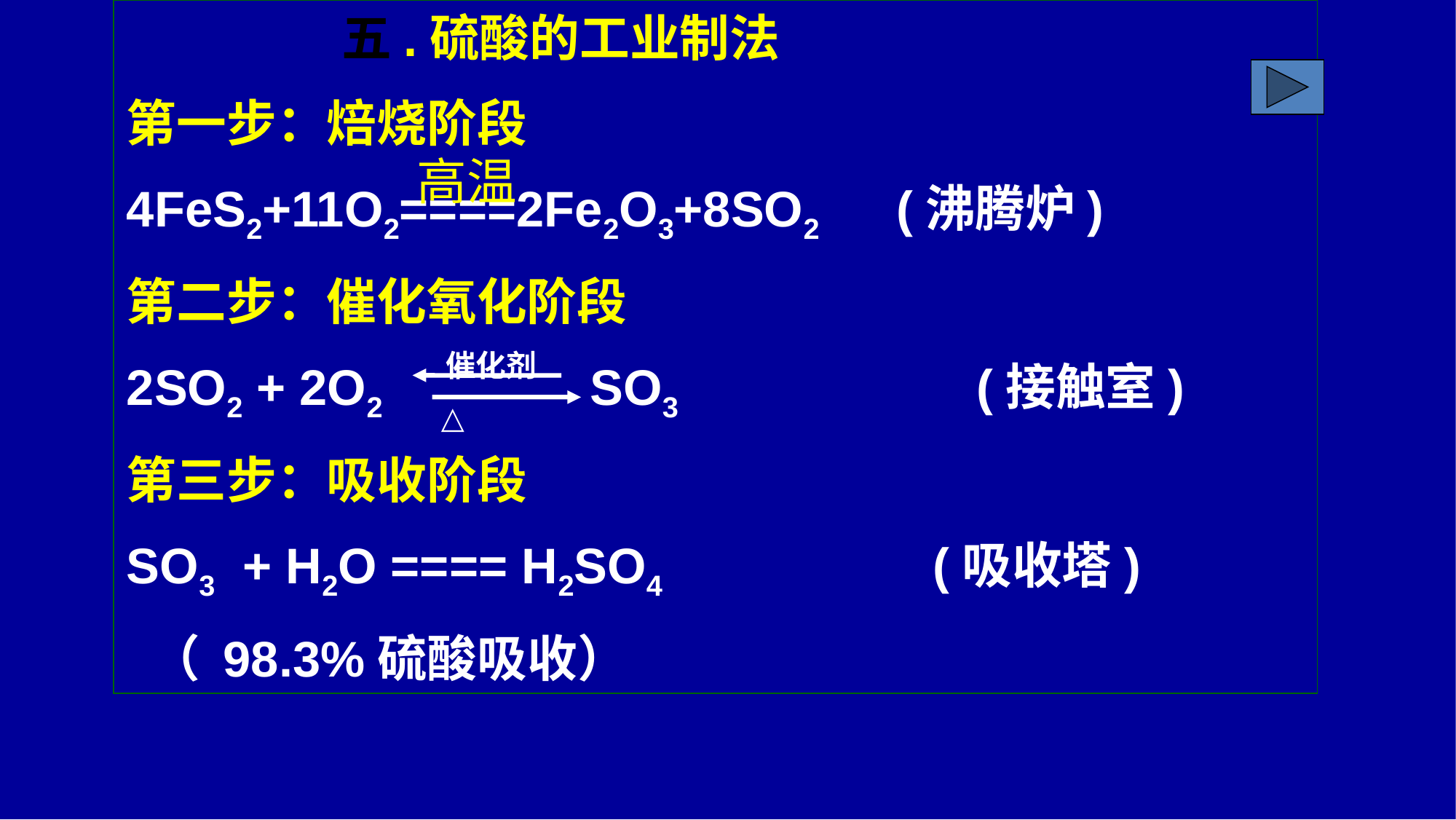

五.硫酸的工业制法
第一步：焙烧阶段
4FeS2+11O2====2Fe2O3+8SO2      (沸腾炉)
第二步：催化氧化阶段
2SO2 + 2O2               SO3                      (接触室)
第三步：吸收阶段
SO3  + H2O ==== H2SO4                    (吸收塔)
 （ 98.3%硫酸吸收）

高温
    催化剂
    △